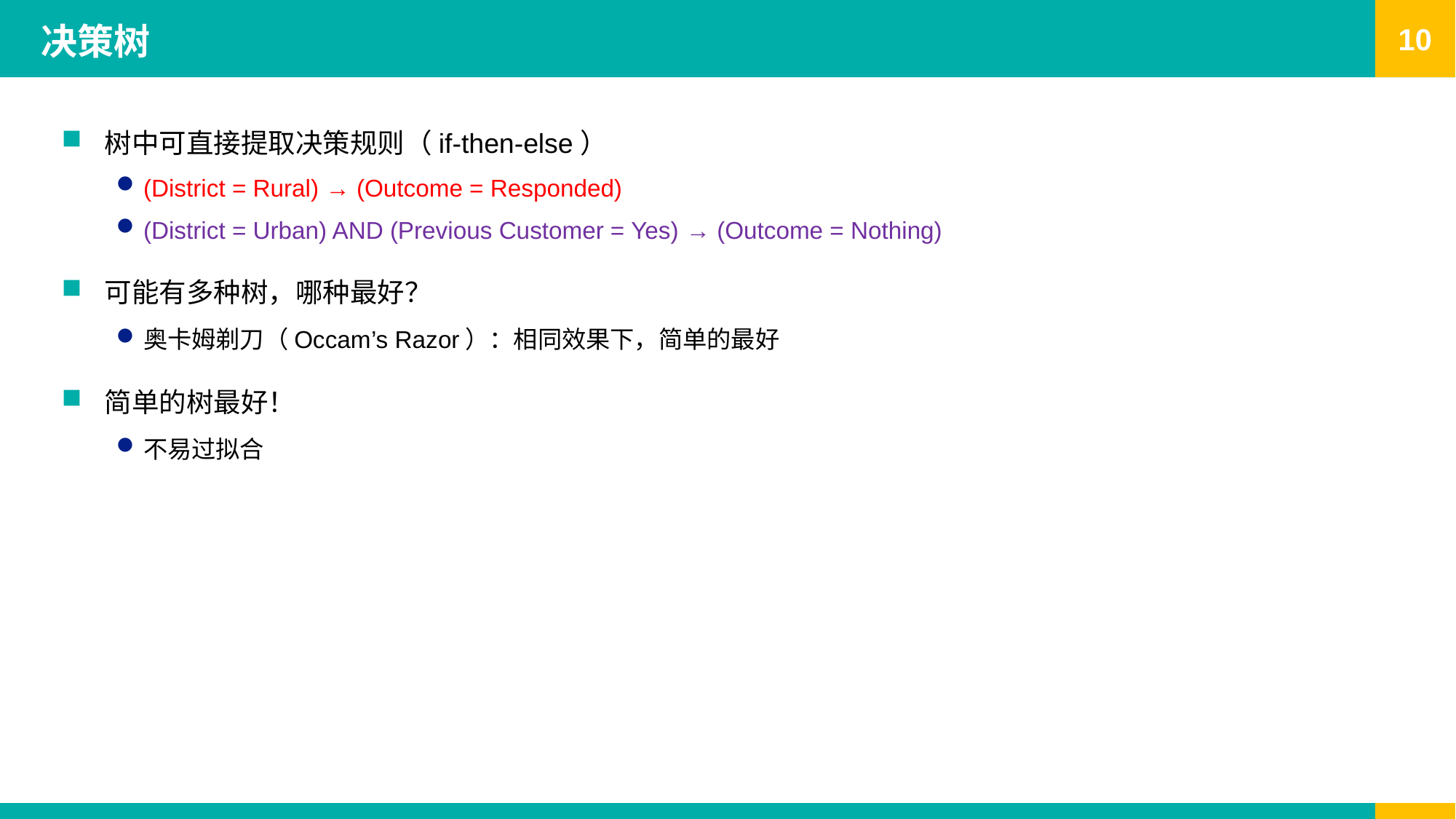

# 决策树
树中可直接提取决策规则（if-then-else）
(District = Rural) → (Outcome = Responded)
(District = Urban) AND (Previous Customer = Yes) → (Outcome = Nothing)
可能有多种树，哪种最好？
奥卡姆剃刀（Occam’s Razor）：相同效果下，简单的最好
简单的树最好！
不易过拟合